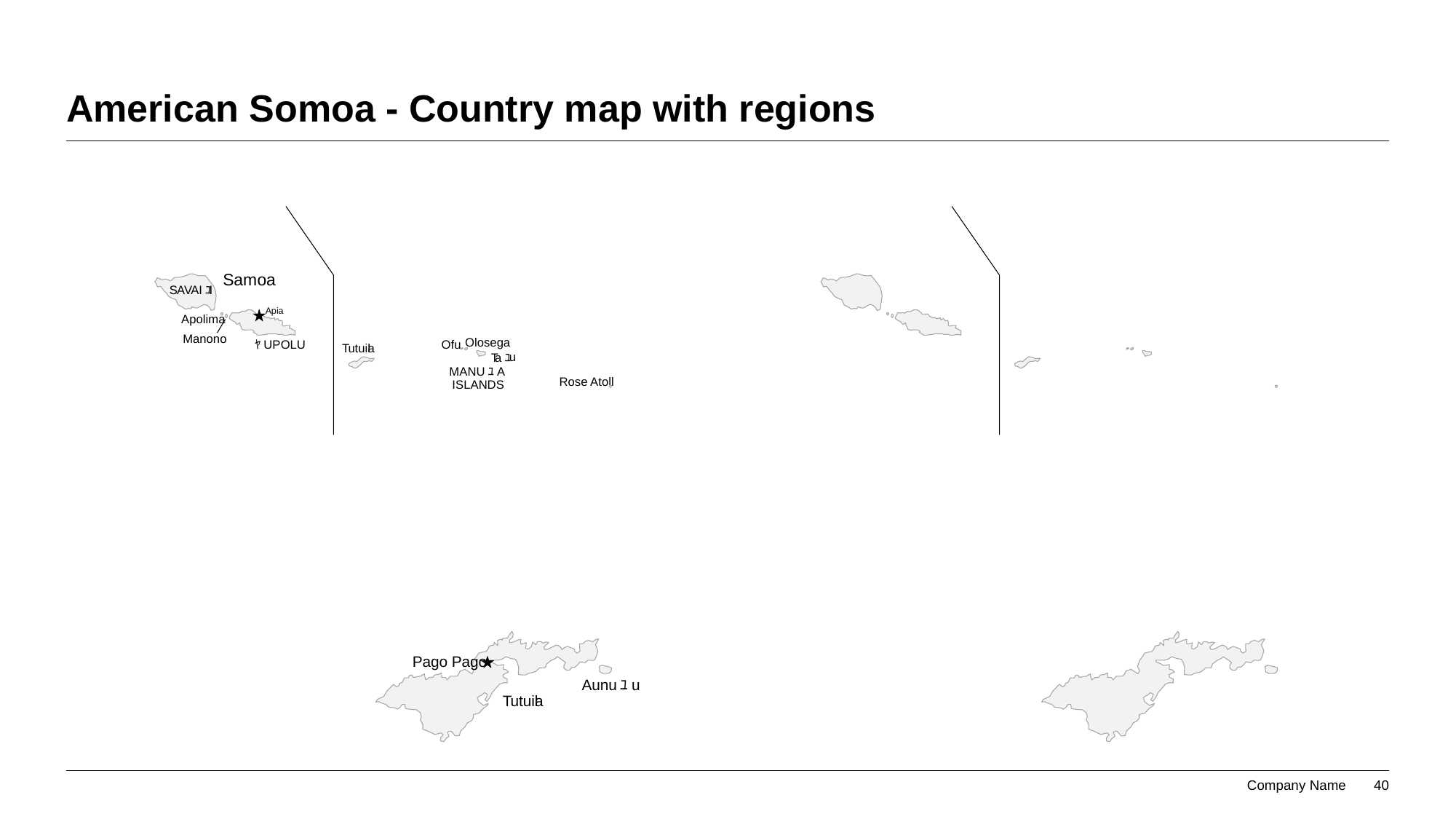

# American Somoa - Country map with regions

Samoa

S
AV
AIﾕ
I
Apia

Apolima

Manono
Olosega
ﾔUPOLU
Ofu
T
utuil
a

u
T
aﾕ

MANUﾕA
Rose Atoll
ISLANDS

Pago Pago

Aunuﾕu
T
utuil
a